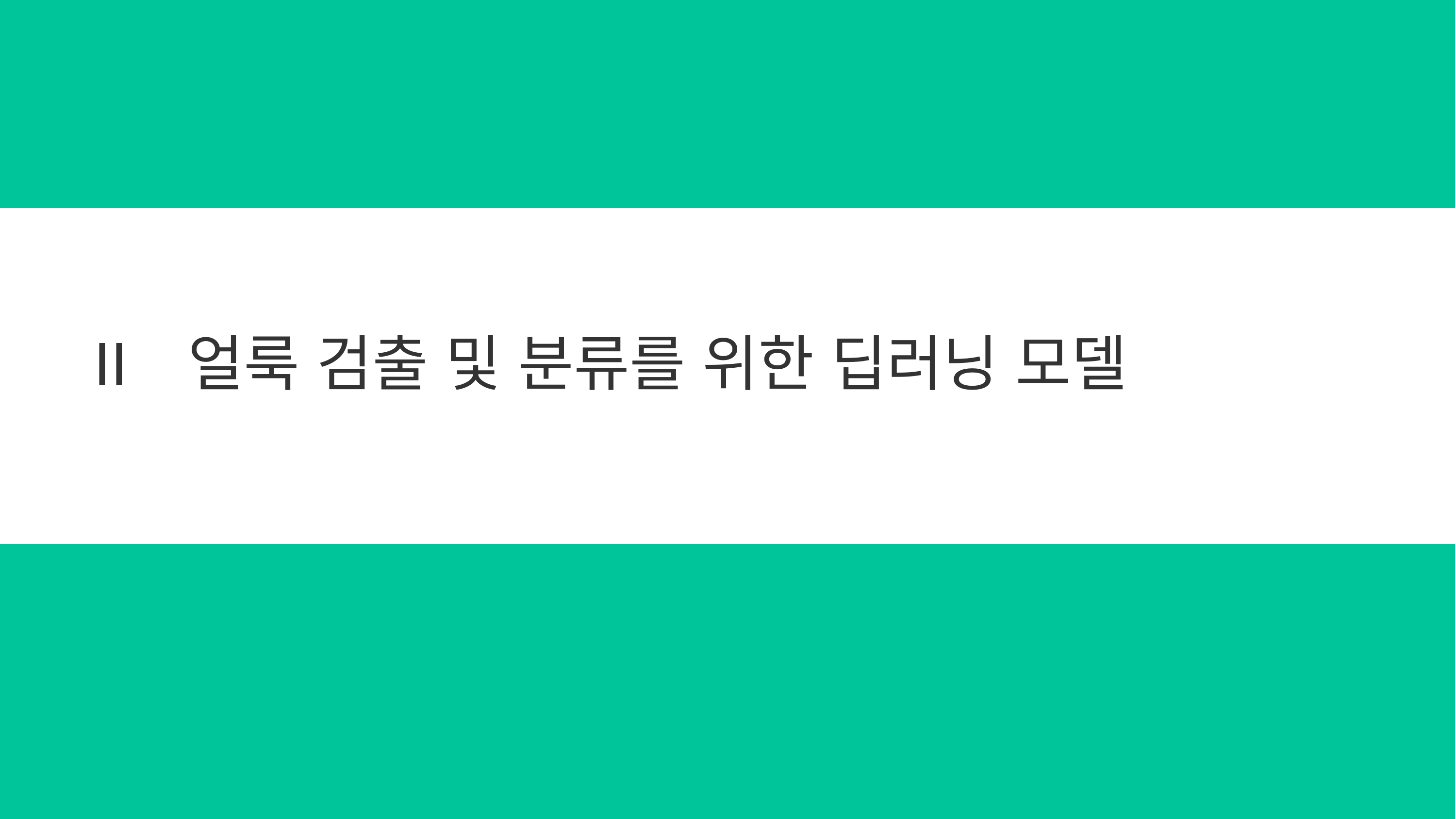

II
얼룩 검출 및 분류를 위한 딥러닝 모델